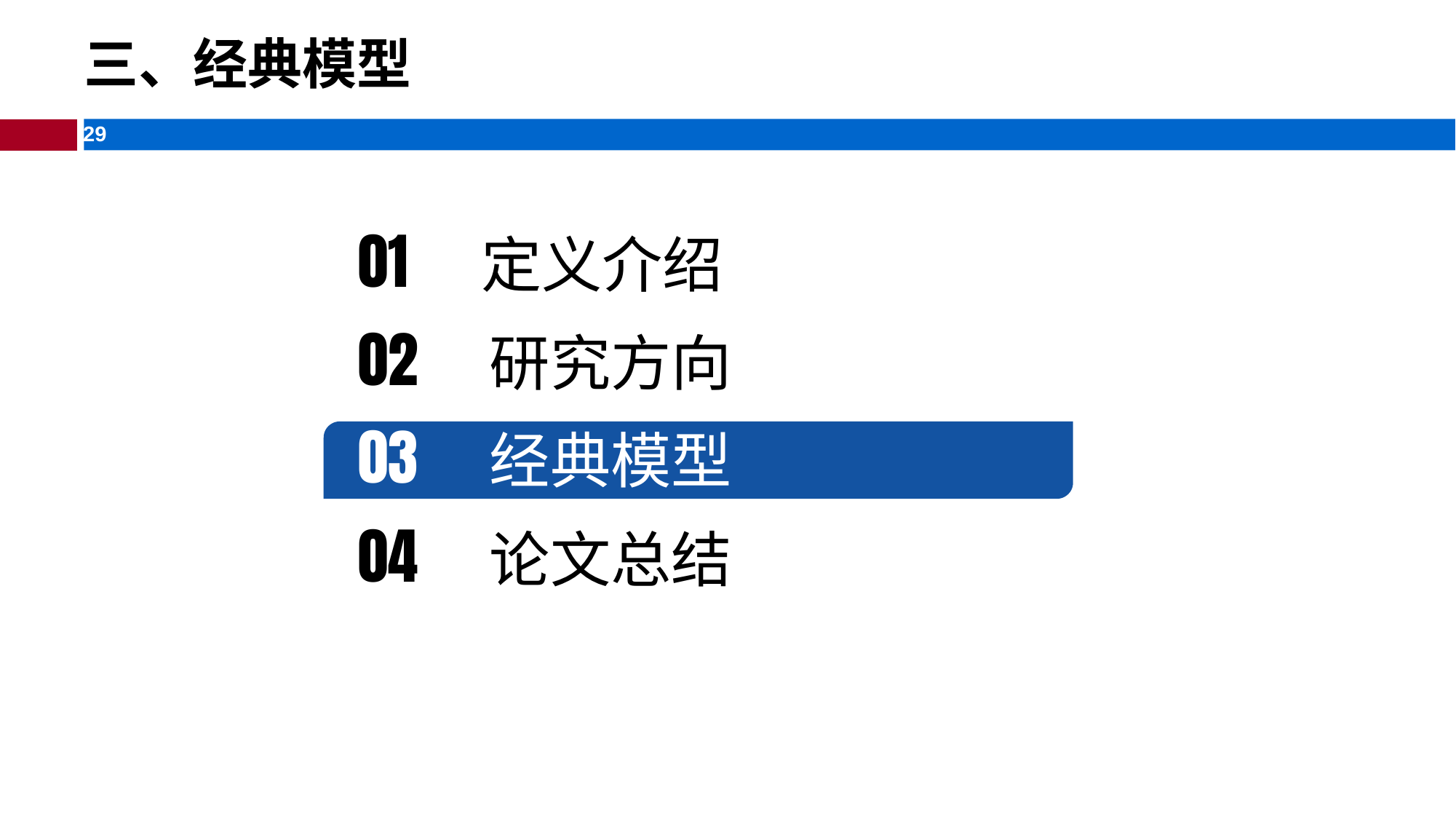

# 三、经典模型
01    定义介绍
02    研究方向

03    经典模型
04    论文总结